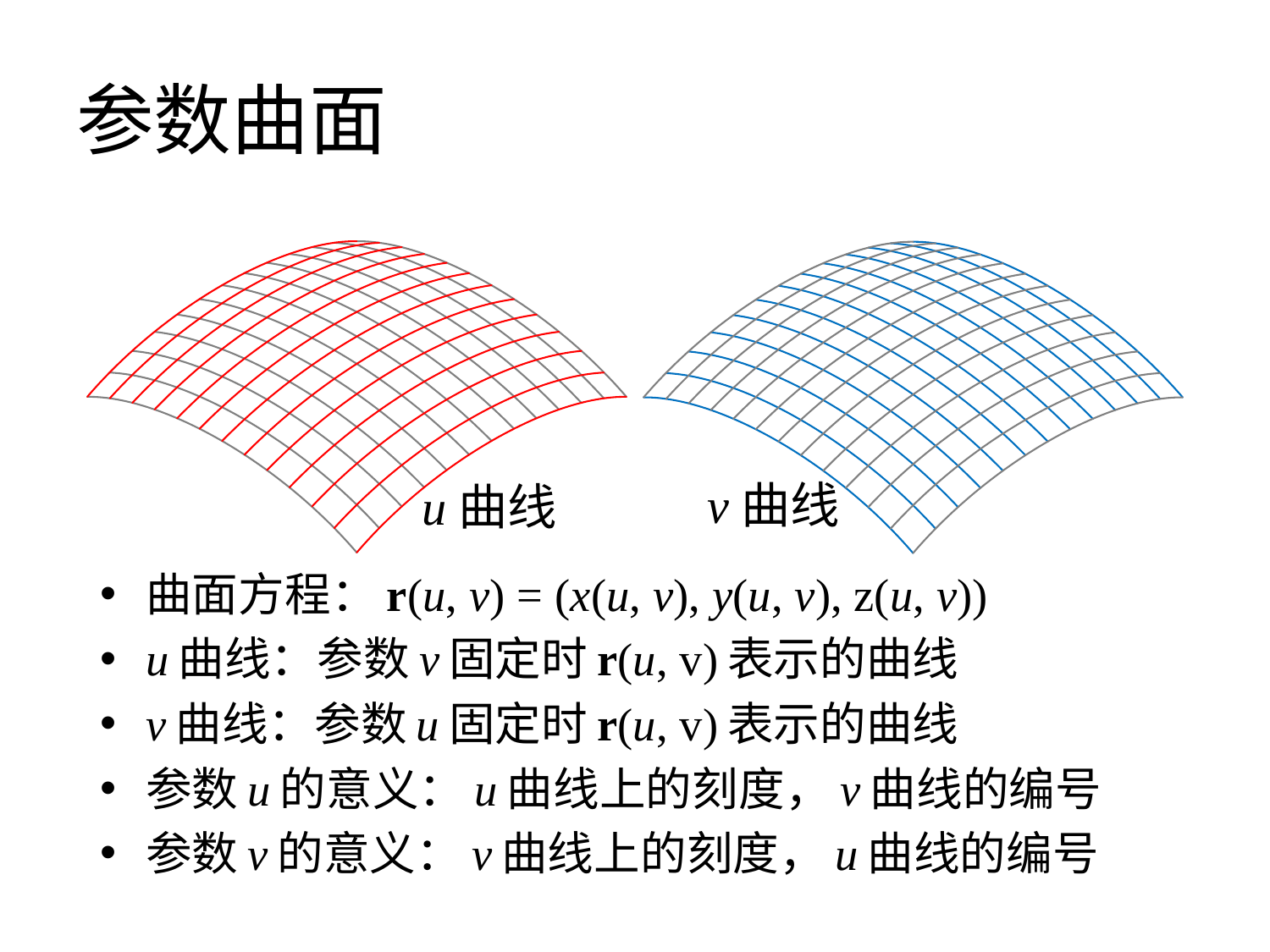

# 参数曲面

v曲线
u曲线
曲面方程：r(u, v) = (x(u, v), y(u, v), z(u, v))
u曲线：参数v固定时r(u, v)表示的曲线
v曲线：参数u固定时r(u, v)表示的曲线
参数u的意义：u曲线上的刻度，v曲线的编号
参数v的意义：v曲线上的刻度，u曲线的编号